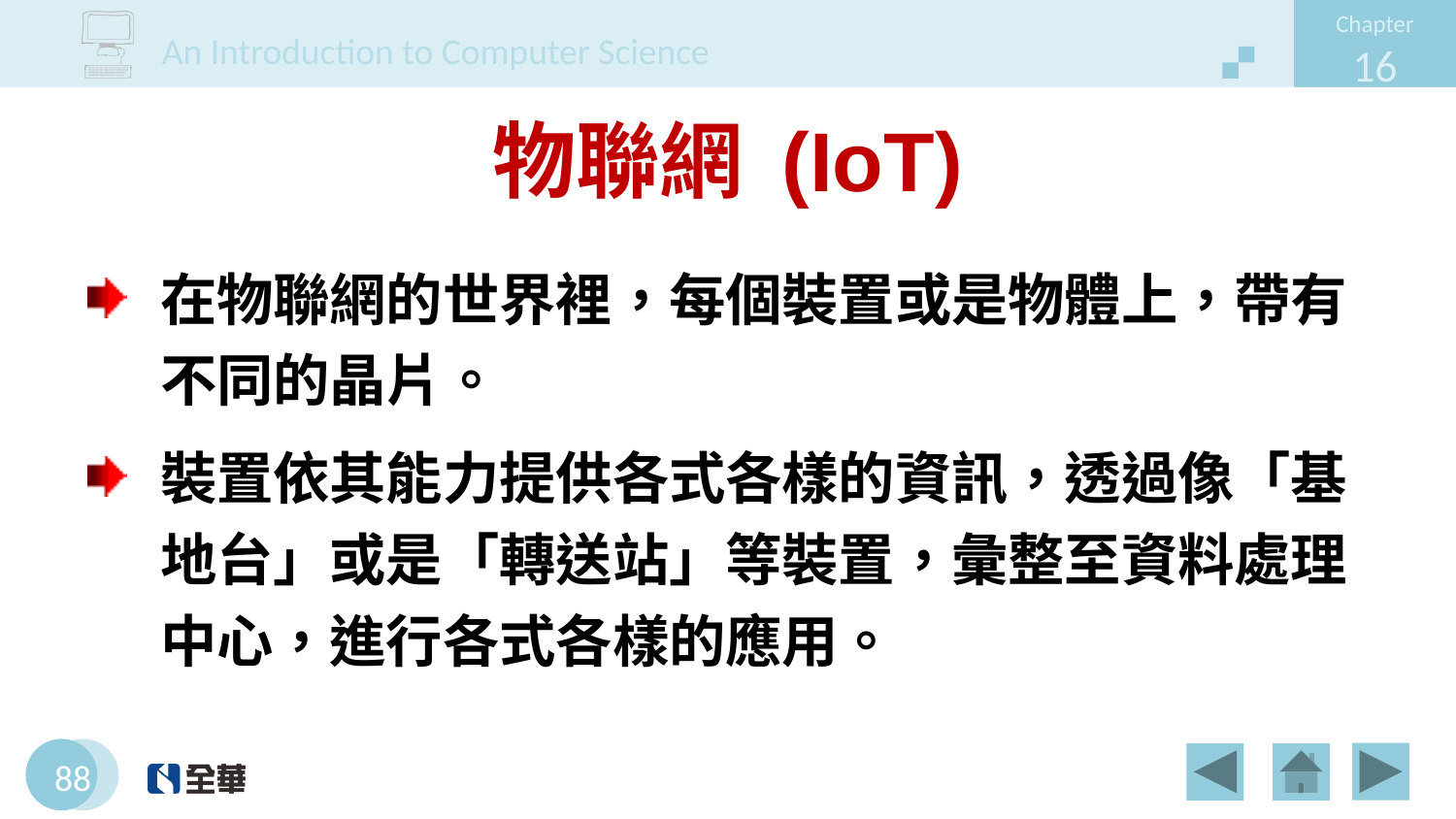

# 物聯網 (IoT)
在物聯網的世界裡，每個裝置或是物體上，帶有不同的晶片。
裝置依其能力提供各式各樣的資訊，透過像「基地台」或是「轉送站」等裝置，彙整至資料處理中心，進行各式各樣的應用。